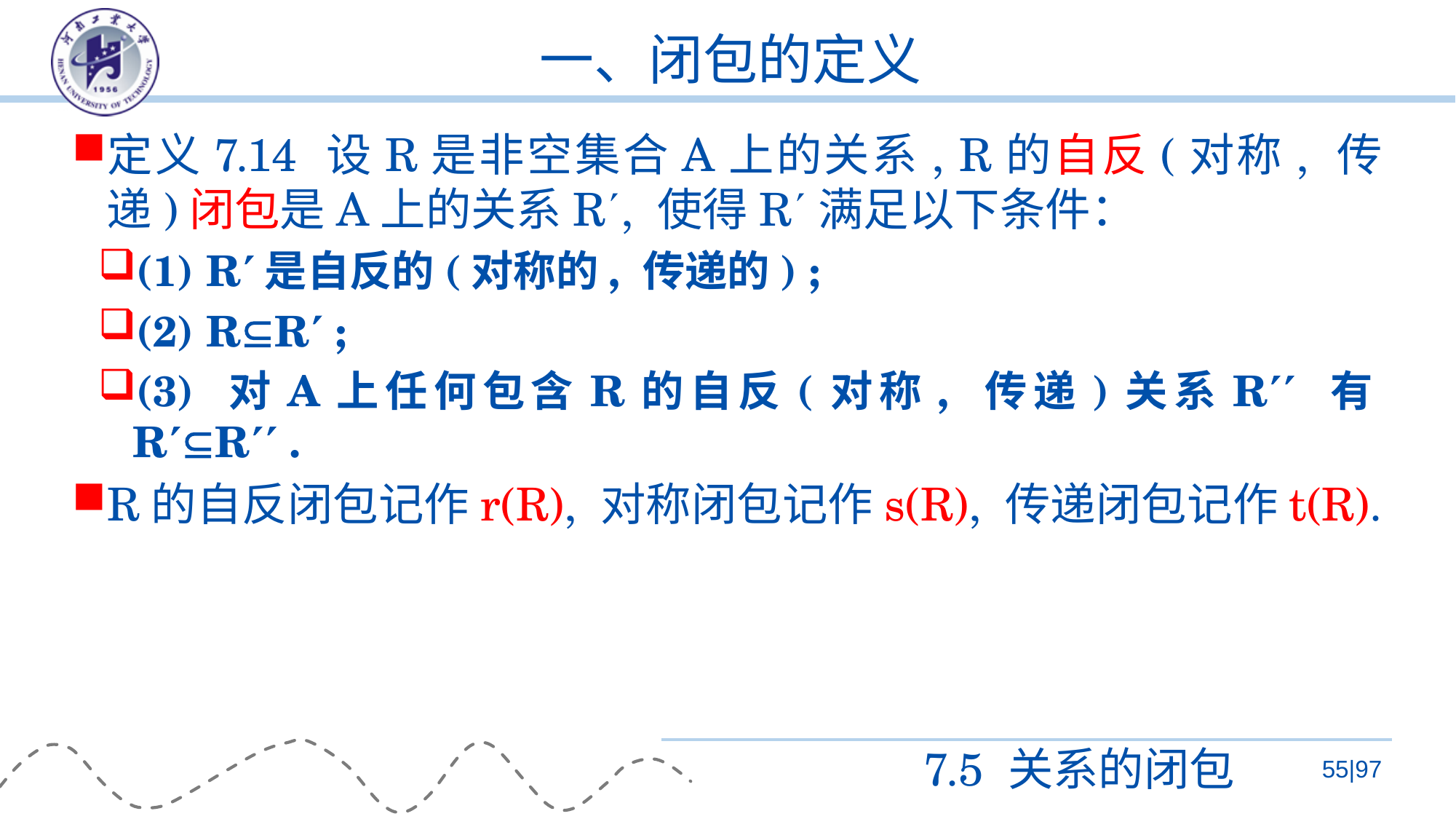

# 一、闭包的定义
定义7.14 设R是非空集合A上的关系, R的自反(对称, 传递)闭包是A上的关系R′, 使得R′满足以下条件：
(1) R′是自反的(对称的, 传递的) ;
(2) R⊆R′ ;
(3) 对A上任何包含R的自反(对称, 传递)关系R′′ 有R′⊆R′′ .
R的自反闭包记作r(R), 对称闭包记作s(R), 传递闭包记作t(R).
7.5 关系的闭包
55|97